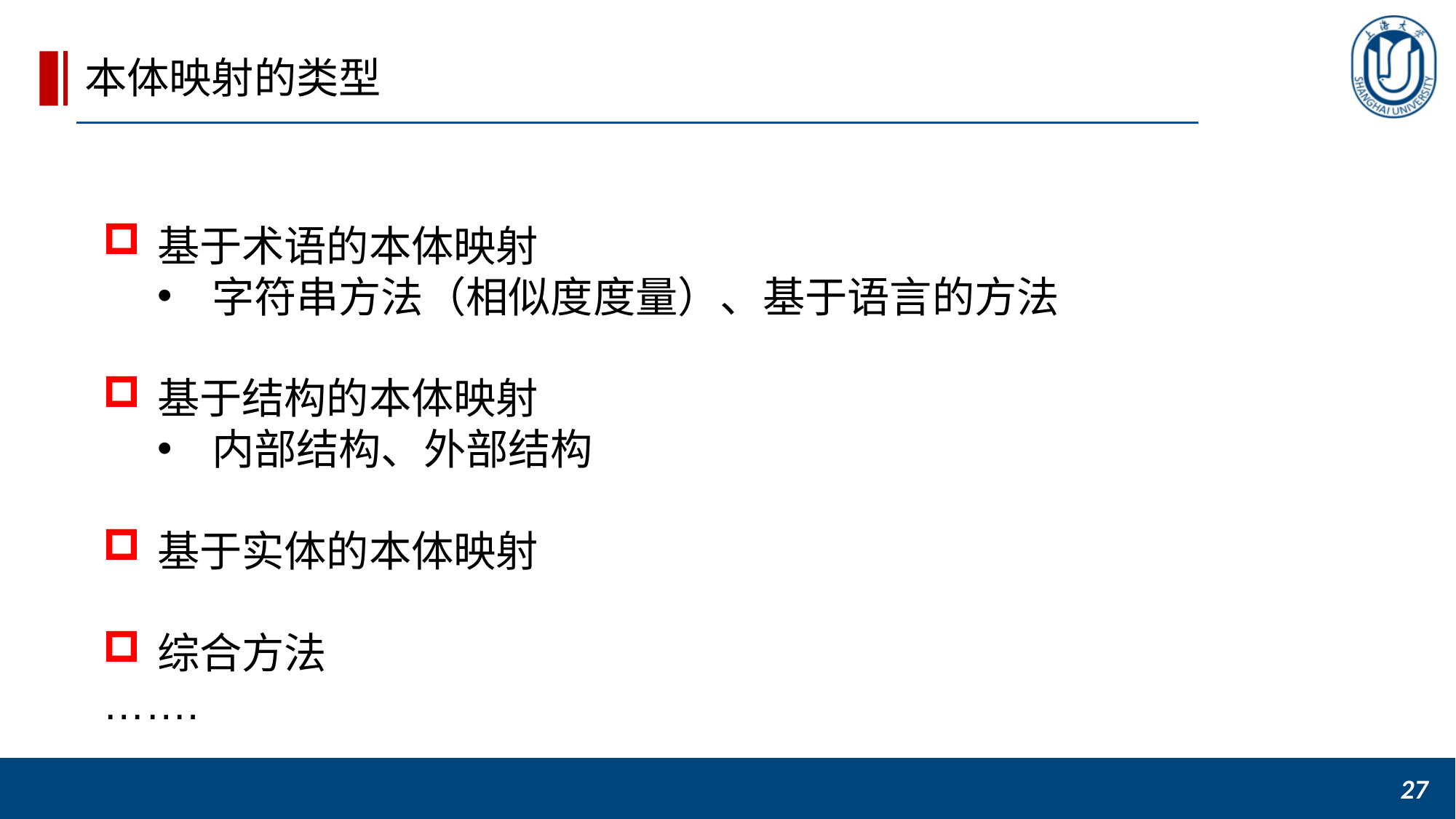

本体映射的类型
基于术语的本体映射
字符串方法（相似度度量）、基于语言的方法
基于结构的本体映射
内部结构、外部结构
基于实体的本体映射
综合方法
…….
27